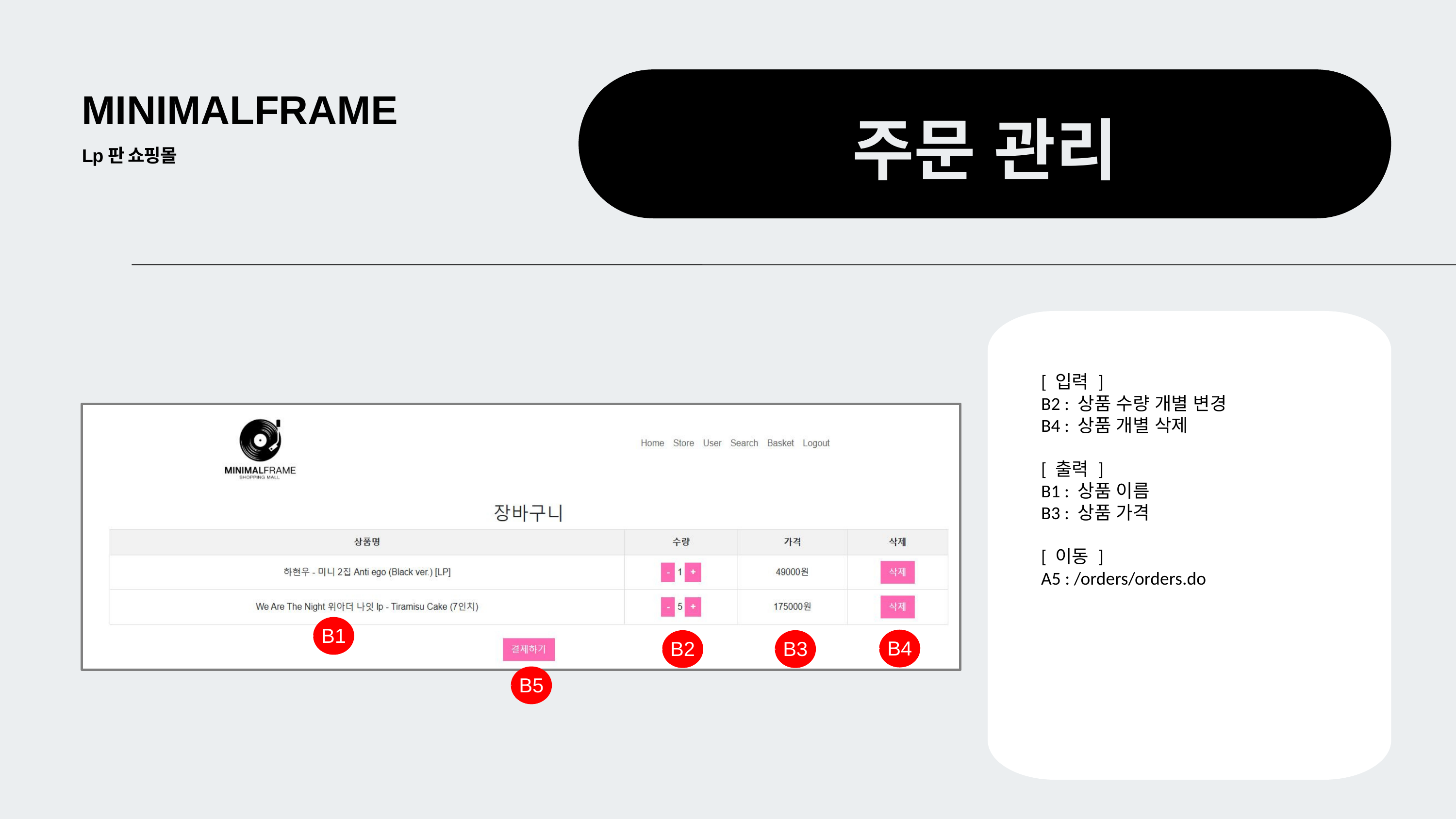

MINIMALFRAME
주문 관리
Lp판 쇼핑몰

[ 입력 ]
B2 : 상품 수량 개별 변경
B4 : 상품 개별 삭제

[ 출력 ]
B1 : 상품 이름
B3 : 상품 가격

[ 이동 ]
A5 : /orders/orders.do

B1

B4

B2

B3

B5